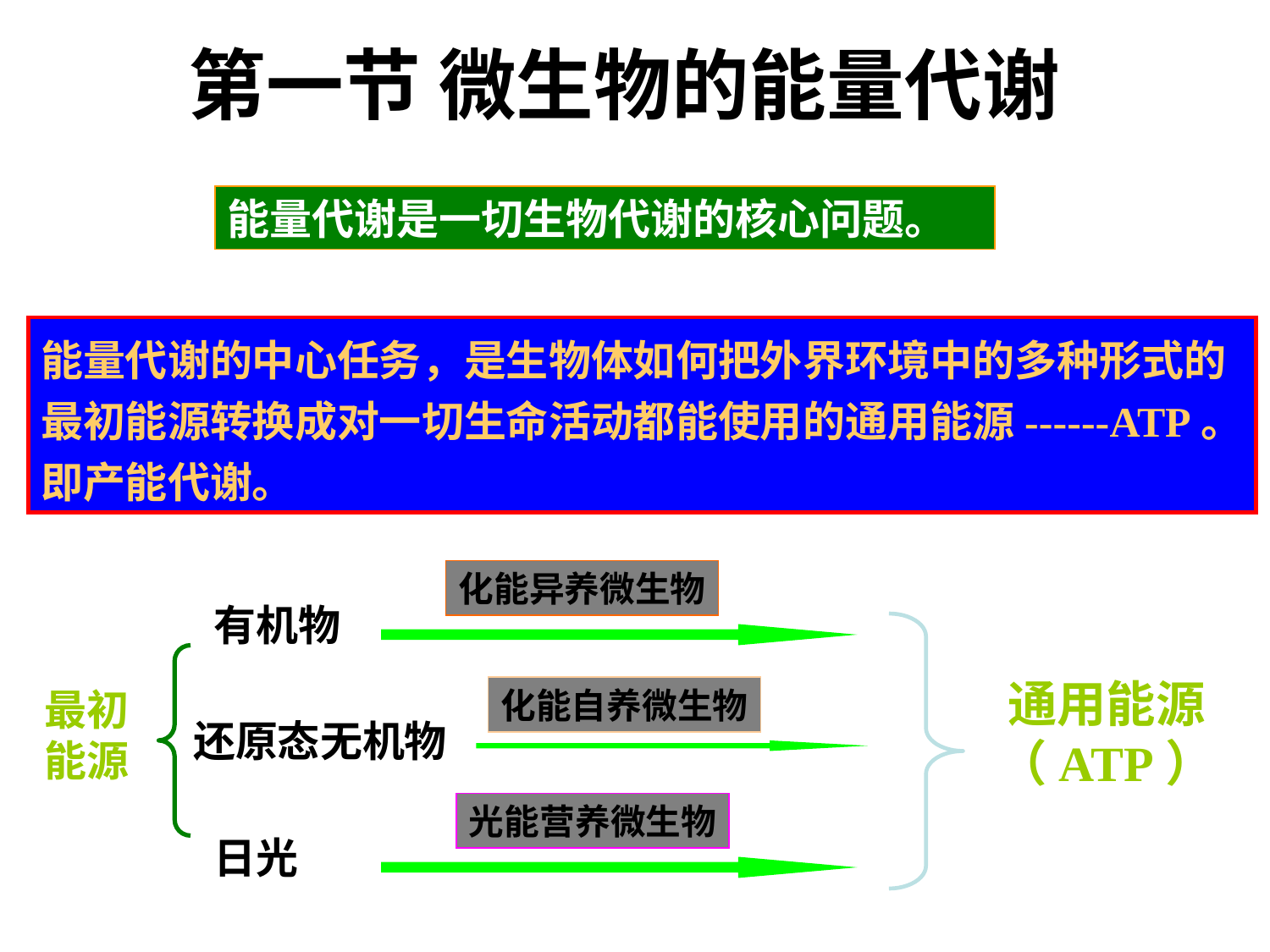

第一节 微生物的能量代谢
能量代谢是一切生物代谢的核心问题。
能量代谢的中心任务，是生物体如何把外界环境中的多种形式的
最初能源转换成对一切生命活动都能使用的通用能源------ATP。
即产能代谢。
化能异养微生物
有机物

通用能源
（ATP）
最初
能源
化能自养微生物
还原态无机物

光能营养微生物
日光